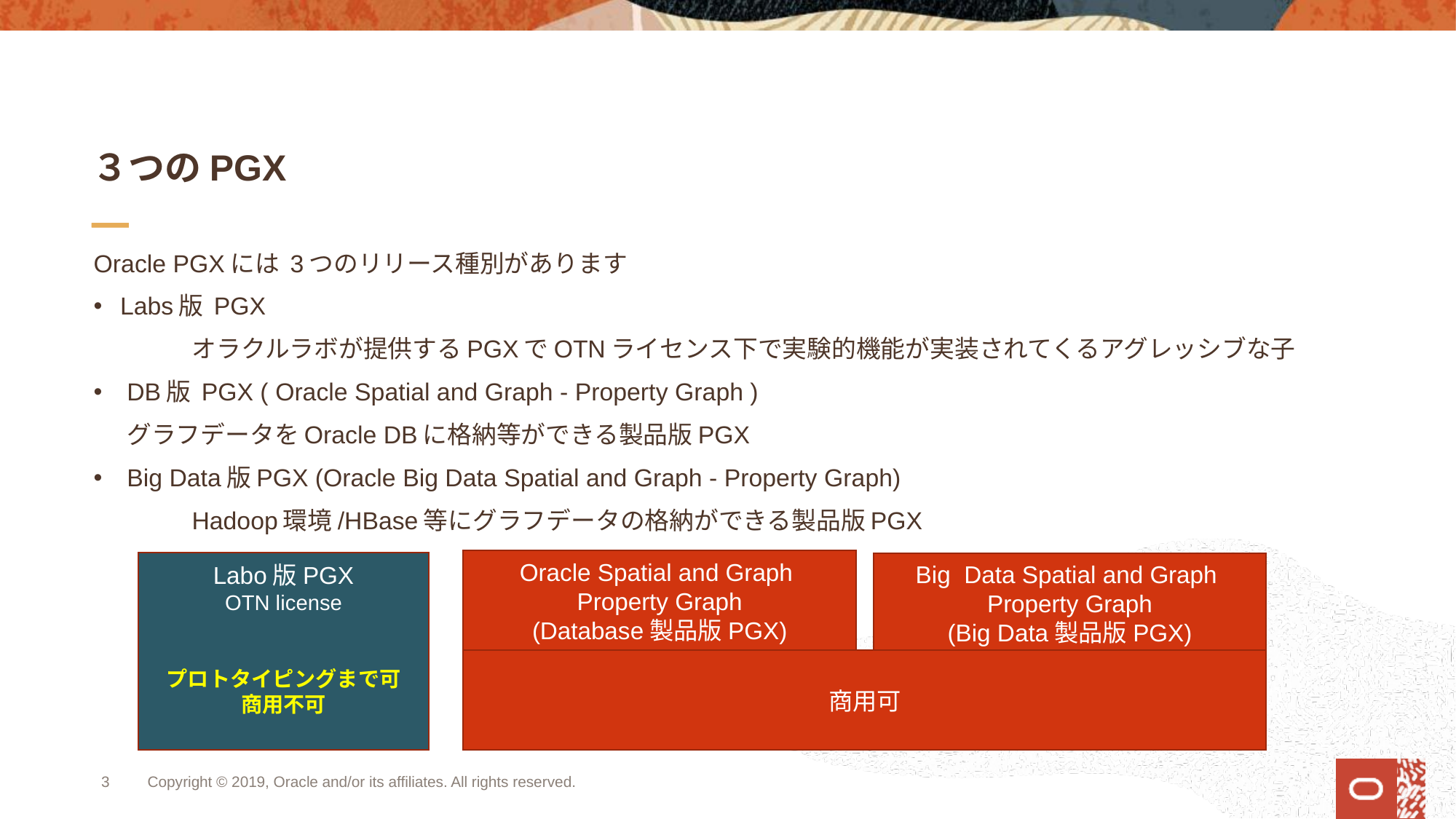

# ３つのPGX
Oracle PGXには 3つのリリース種別があります
Labs版 PGX
	オラクルラボが提供するPGXでOTNライセンス下で実験的機能が実装されてくるアグレッシブな子
DB版 PGX ( Oracle Spatial and Graph - Property Graph )
	グラフデータをOracle DBに格納等ができる製品版PGX
Big Data版PGX (Oracle Big Data Spatial and Graph - Property Graph)
	Hadoop環境/HBase等にグラフデータの格納ができる製品版PGX
Oracle Spatial and Graph
Property Graph
(Database製品版PGX)
Labo版PGX
OTN license

プロトタイピングまで可
商用不可

Big  Data Spatial and Graph
Property Graph
(Big Data製品版PGX)
商用可
3
Copyright © 2019, Oracle and/or its affiliates. All rights reserved.